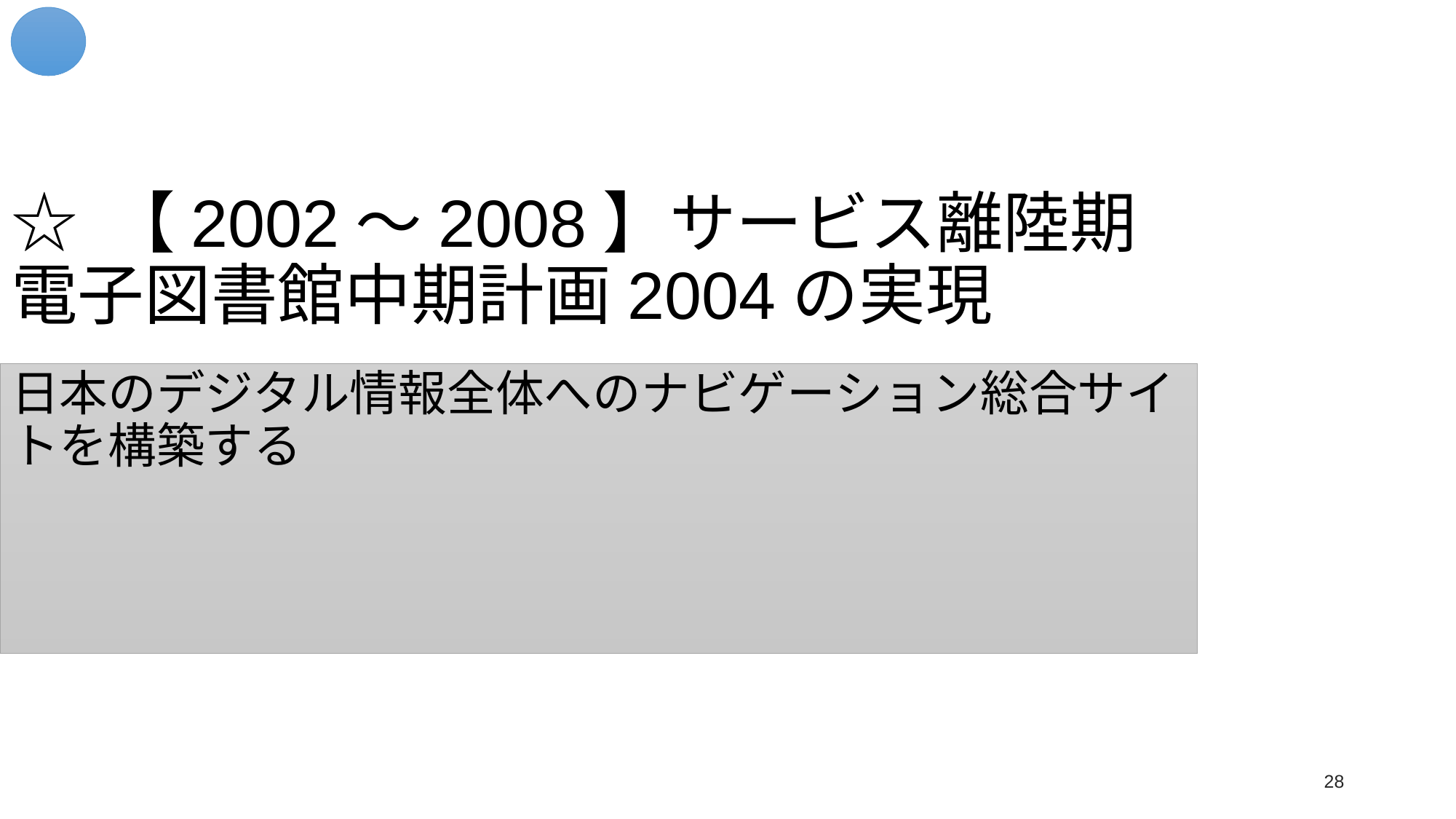

# ☆ 【2002～2008】サービス離陸期 電子図書館中期計画2004の実現
日本のデジタル情報全体へのナビゲーション総合サイトを構築する

28